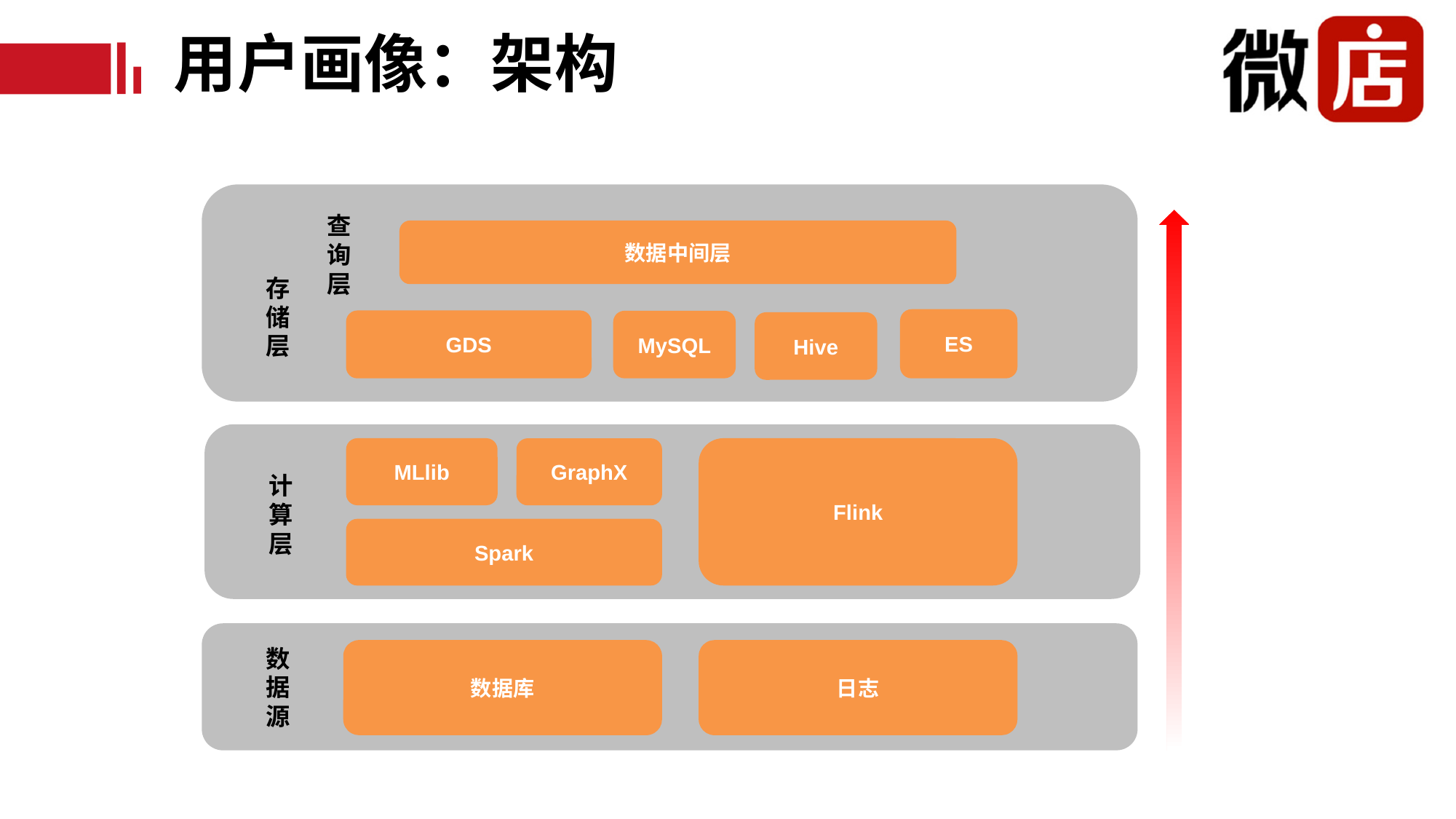

# 用户画像：架构

查询层

数据中间层
存储层
ES
GDS
MySQL
Hive

MLlib
Flink
GraphX
计算层
Spark

数据源
数据库
日志